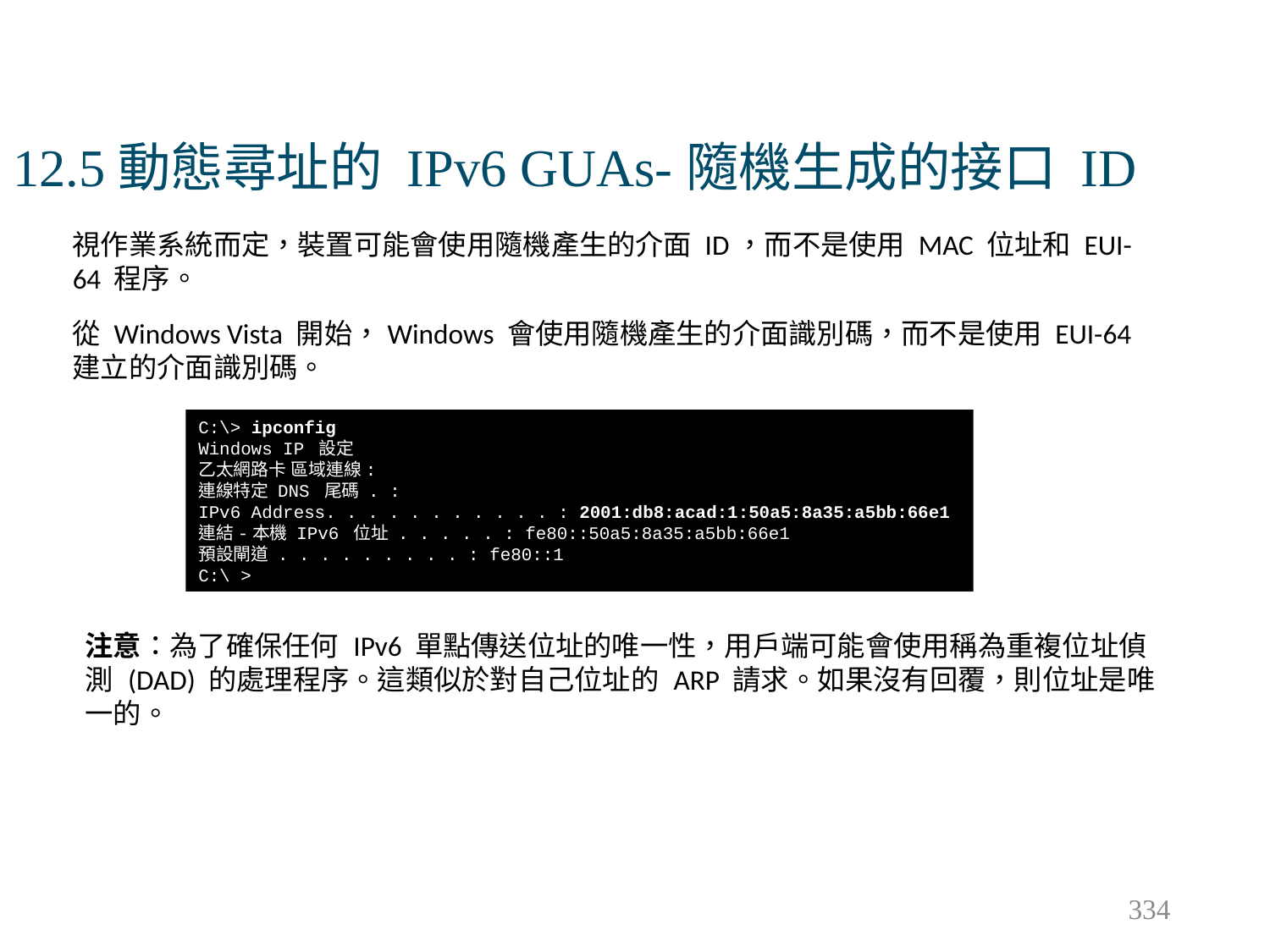

# 12.5動態尋址的 IPv6 GUAs-隨機生成的接口 ID
視作業系統而定，裝置可能會使用隨機產生的介面 ID，而不是使用 MAC 位址和 EUI-64 程序。
從 Windows Vista 開始，Windows 會使用隨機產生的介面識別碼，而不是使用 EUI-64 建立的介面識別碼。

C:\> ipconfig
Windows IP 設定
乙太網路卡 區域連線:
連線特定 DNS 尾碼 . :
IPv6 Address. . . . . . . . . . . : 2001:db8:acad:1:50a5:8a35:a5bb:66e1
連結-本機 IPv6 位址 . . . . . : fe80::50a5:8a35:a5bb:66e1
預設閘道 . . . . . . . . . : fe80::1
C:\ >
注意：為了確保任何 IPv6 單點傳送位址的唯一性，用戶端可能會使用稱為重複位址偵測 (DAD) 的處理程序。這類似於對自己位址的 ARP 請求。如果沒有回覆，則位址是唯一的。
334